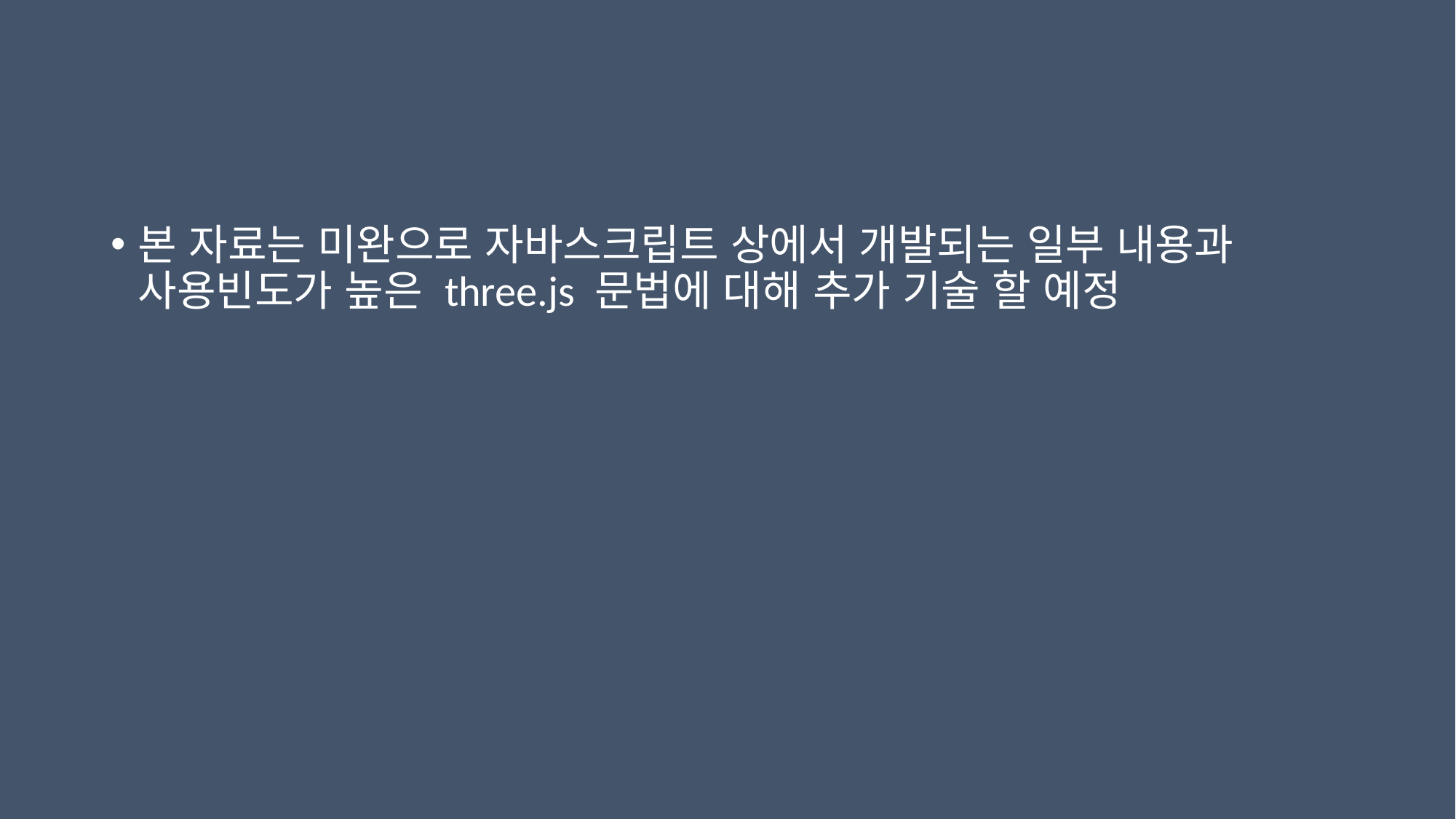

본 자료는 미완으로 자바스크립트 상에서 개발되는 일부 내용과 사용빈도가 높은 three.js 문법에 대해 추가 기술 할 예정